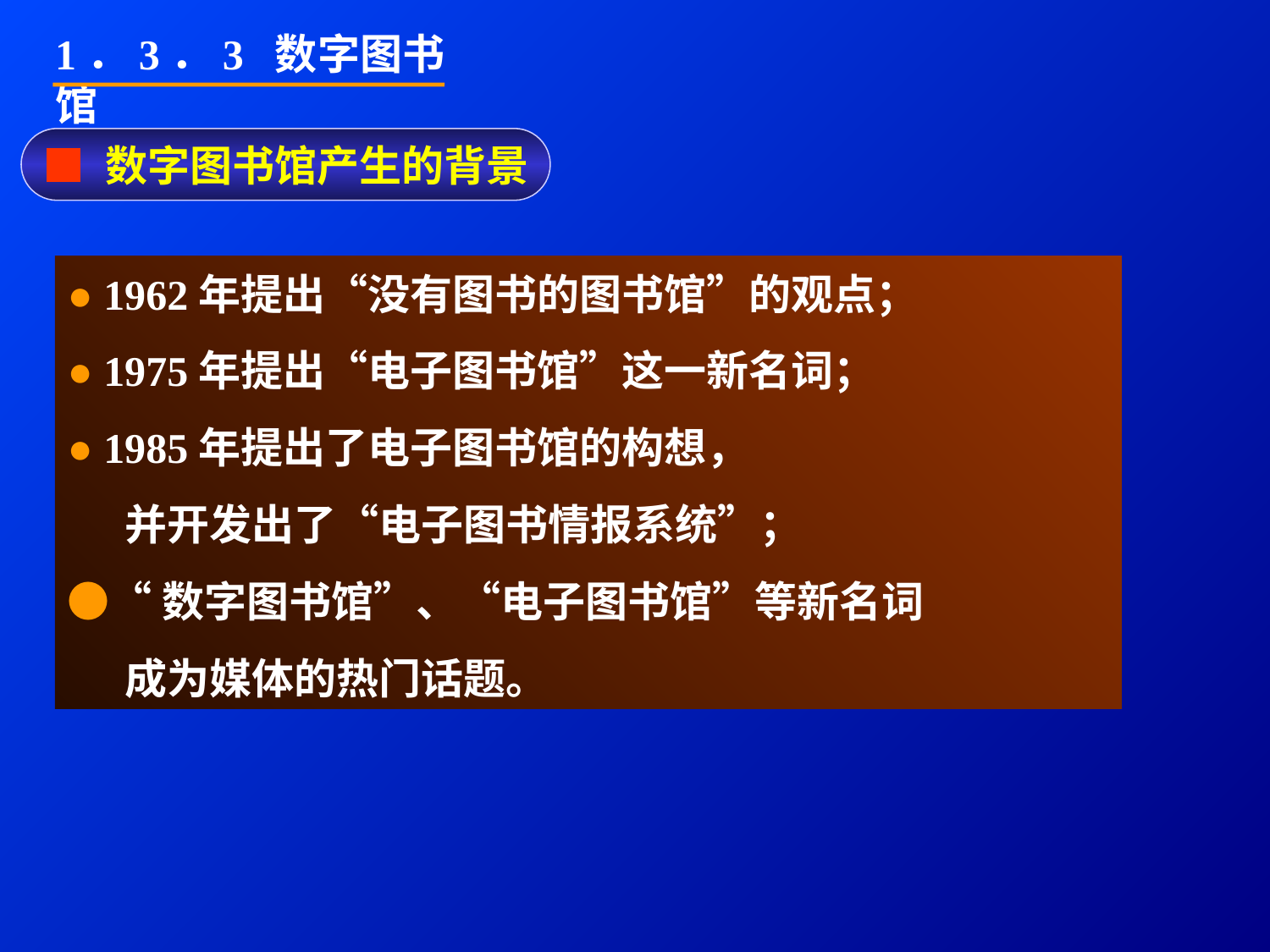

1．3．3  数字图书馆

■ 数字图书馆产生的背景
● 1962年提出“没有图书的图书馆”的观点；
● 1975年提出“电子图书馆”这一新名词；
● 1985年提出了电子图书馆的构想，
     并开发出了“电子图书情报系统”；
●“数字图书馆”、“电子图书馆”等新名词
     成为媒体的热门话题。